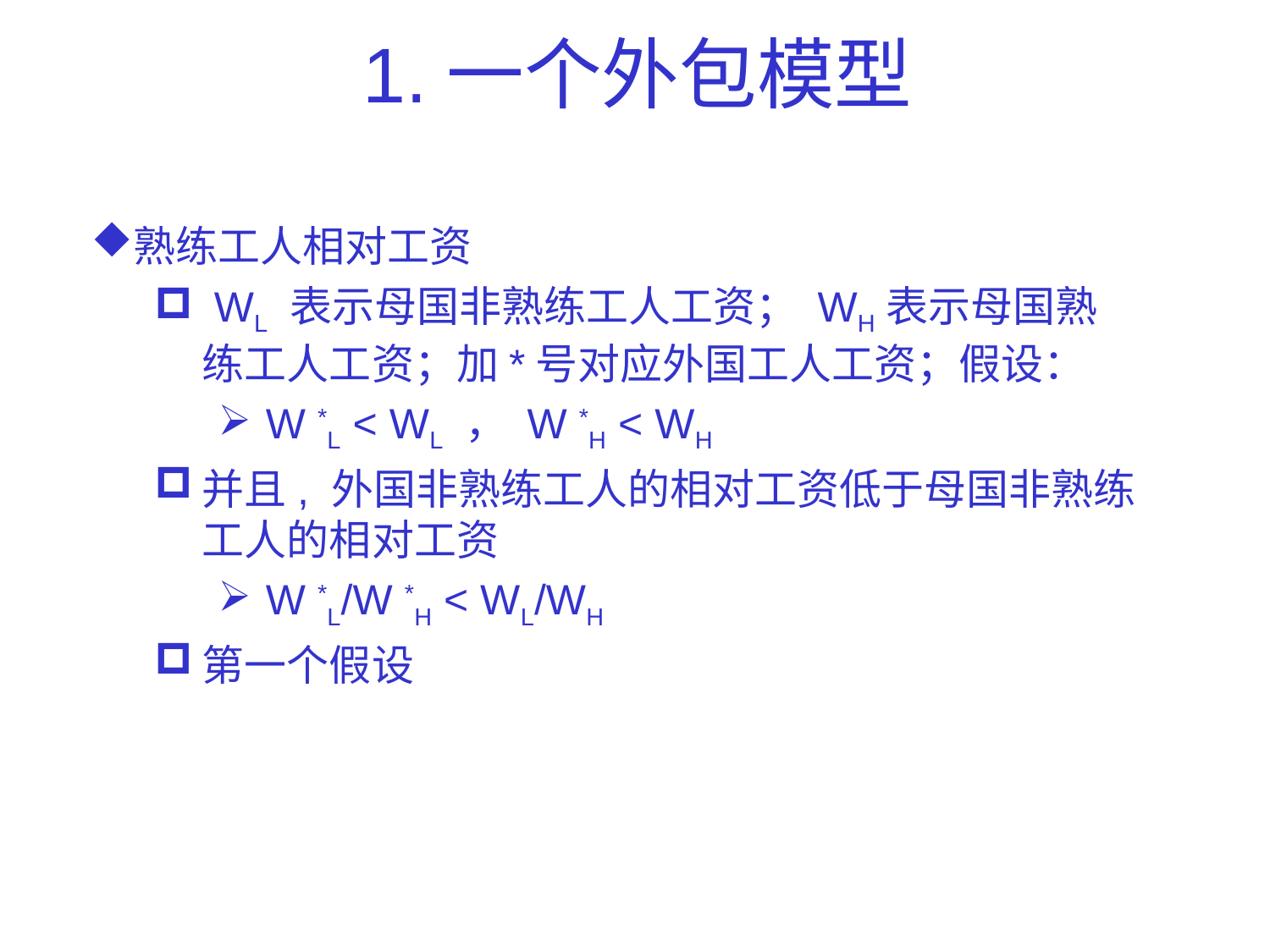

# 1.一个外包模型
熟练工人相对工资
 WL 表示母国非熟练工人工资； WH表示母国熟练工人工资；加*号对应外国工人工资；假设：
W *L < WL ， W *H < WH
并且, 外国非熟练工人的相对工资低于母国非熟练工人的相对工资
W *L/W *H < WL/WH
第一个假设